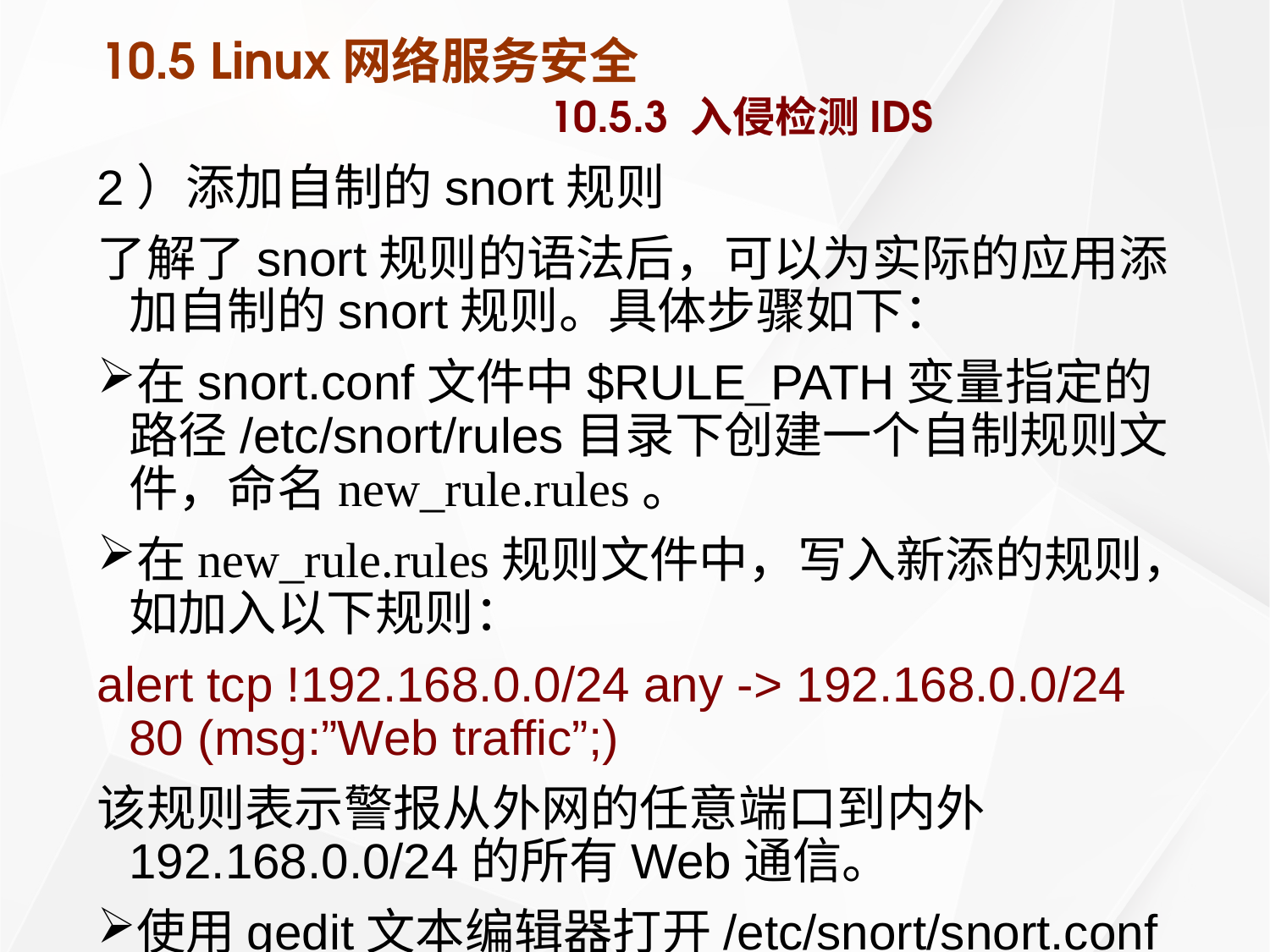

# 10.5 Linux网络服务安全 10.5.3 入侵检测IDS
2）添加自制的snort规则
了解了snort规则的语法后，可以为实际的应用添加自制的snort规则。具体步骤如下：
在snort.conf文件中$RULE_PATH变量指定的路径/etc/snort/rules目录下创建一个自制规则文件，命名new_rule.rules。
在new_rule.rules规则文件中，写入新添的规则，如加入以下规则：
alert tcp !192.168.0.0/24 any -> 192.168.0.0/24 80 (msg:”Web traffic”;)
该规则表示警报从外网的任意端口到内外192.168.0.0/24的所有Web通信。
使用gedit文本编辑器打开/etc/snort/snort.conf文件，在文件末端添加如下的语句：
include new_rule.rules
重启snort，以使新的规则生效。